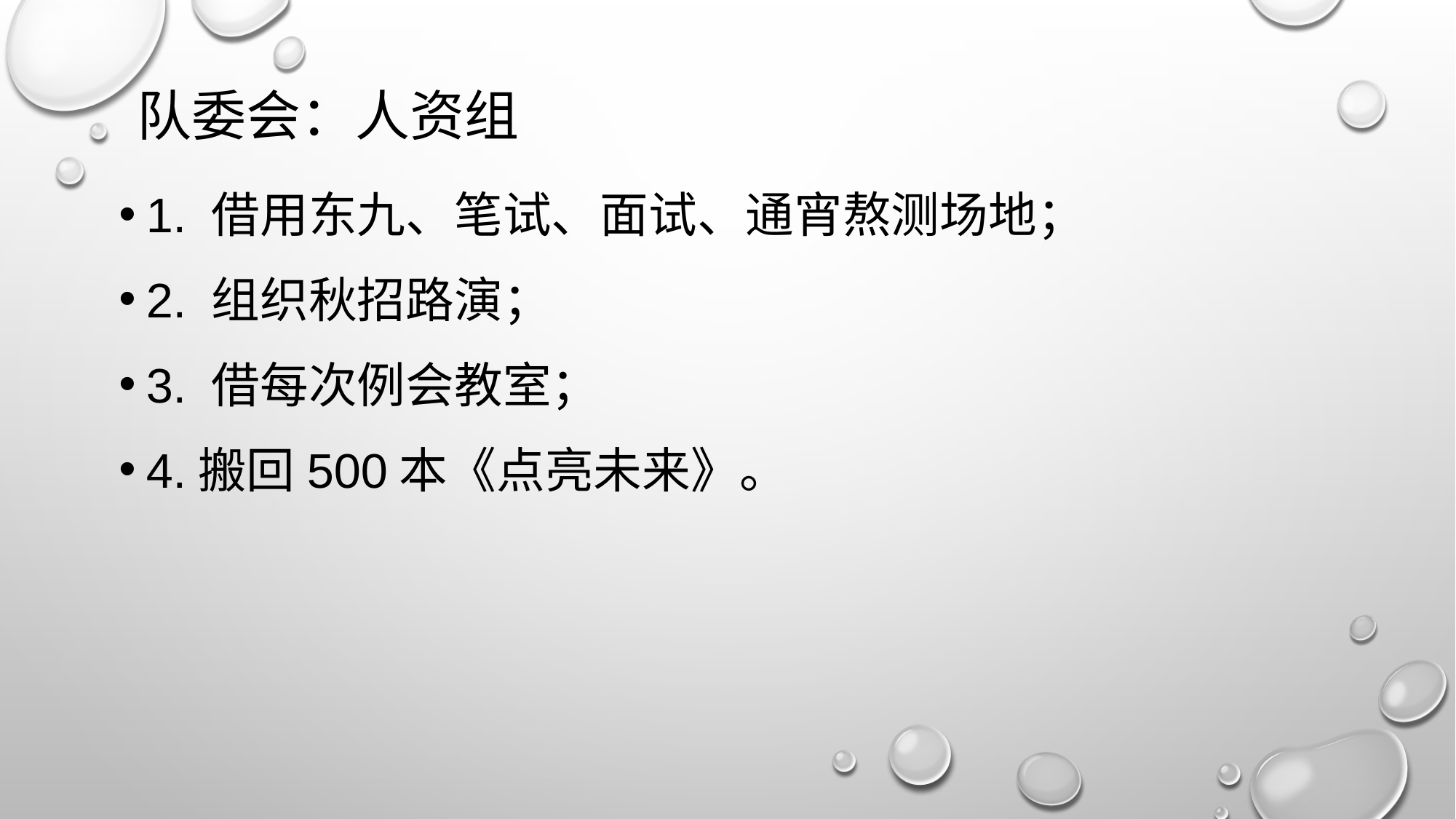

# 队委会：人资组
1. 借用东九、笔试、面试、通宵熬测场地；
2. 组织秋招路演；
3. 借每次例会教室；
4.搬回500本《点亮未来》。